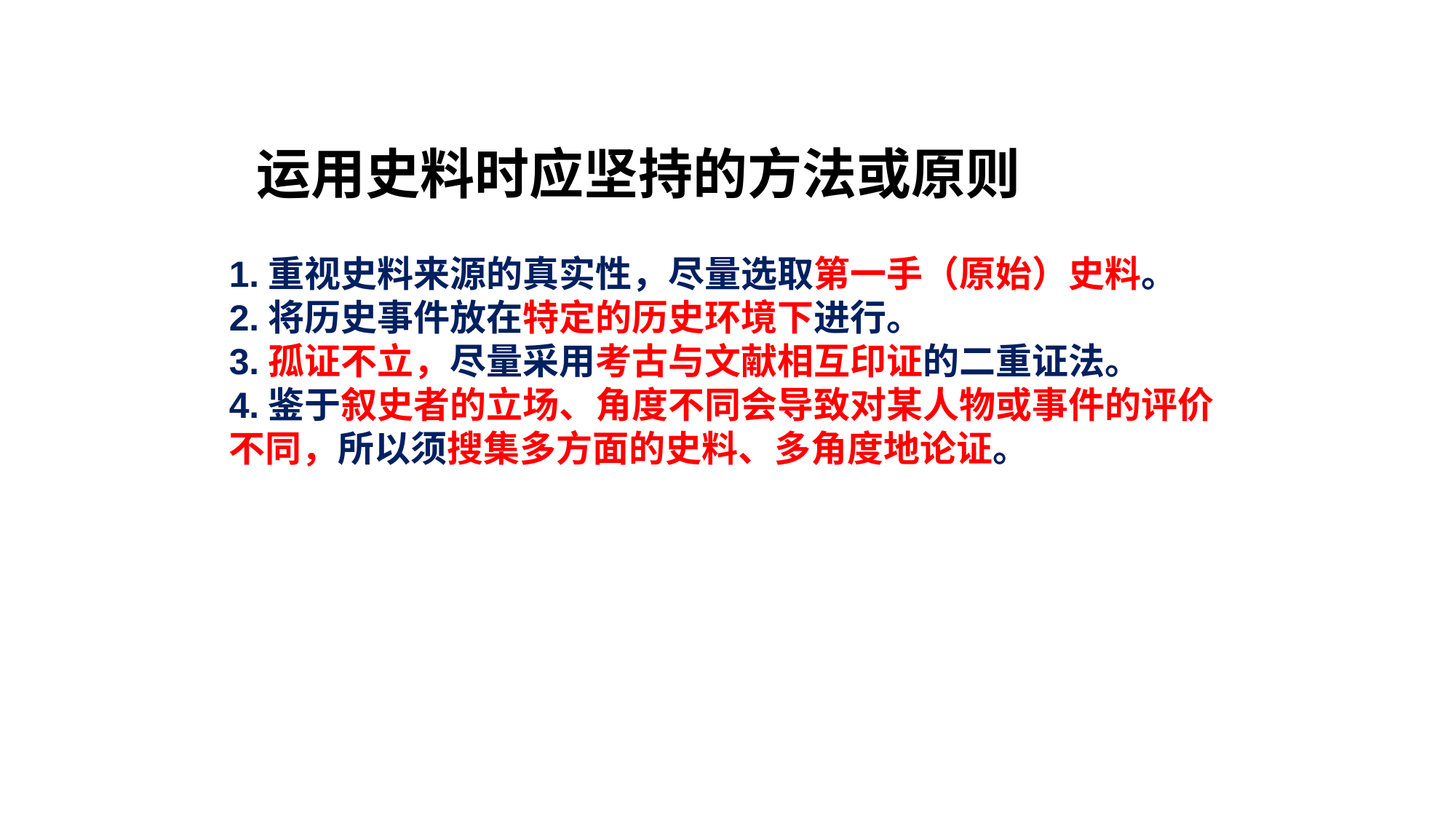

运用史料时应坚持的方法或原则
1.重视史料来源的真实性，尽量选取第一手（原始）史料。
2.将历史事件放在特定的历史环境下进行。
3.孤证不立，尽量采用考古与文献相互印证的二重证法。
4.鉴于叙史者的立场、角度不同会导致对某人物或事件的评价不同，所以须搜集多方面的史料、多角度地论证。